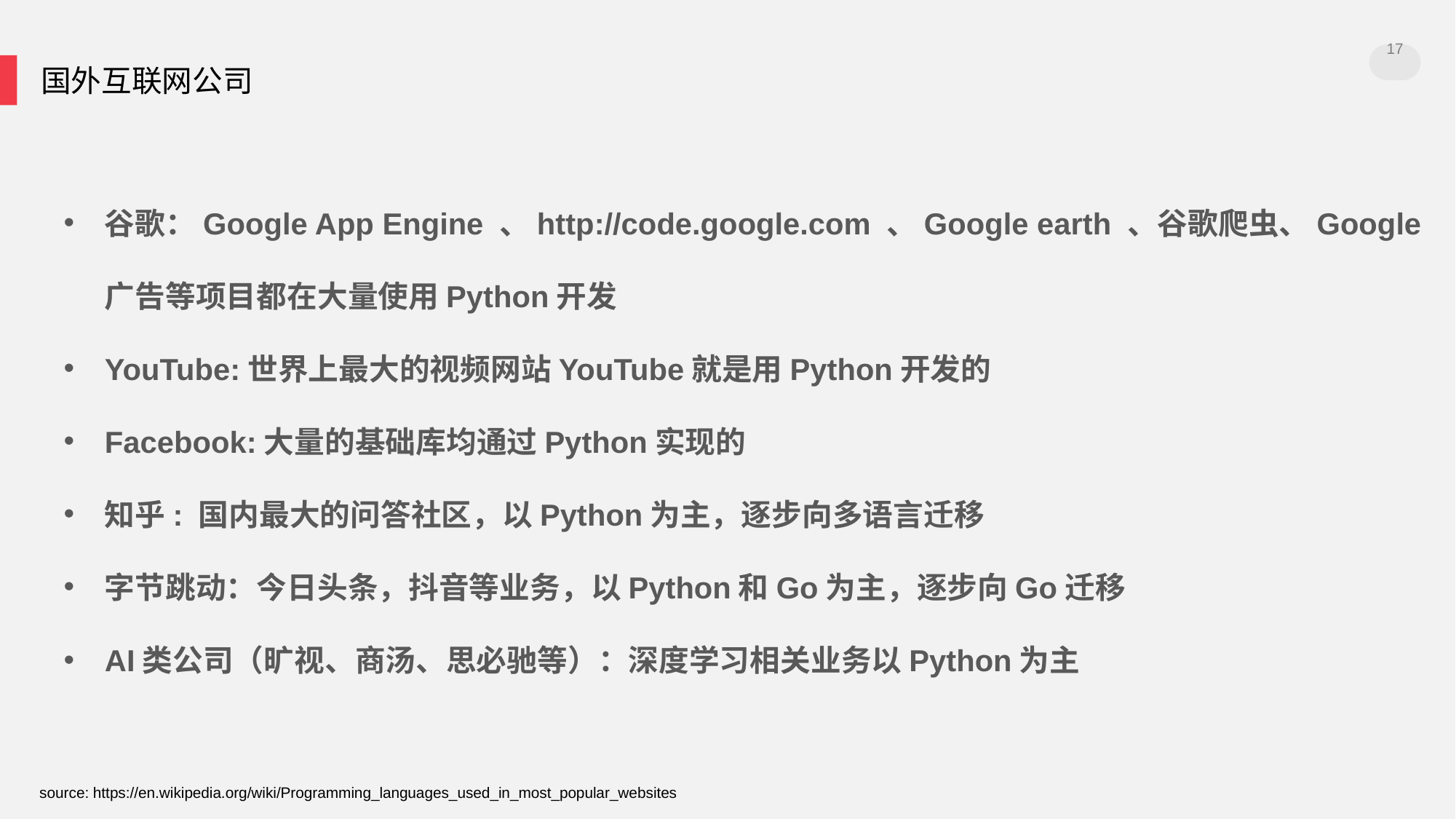

17
国外互联网公司
谷歌：Google App Engine 、http://code.google.com 、Google earth 、谷歌爬虫、Google广告等项目都在大量使用Python开发
YouTube:世界上最大的视频网站YouTube就是用Python开发的
Facebook:大量的基础库均通过Python实现的
知乎: 国内最大的问答社区，以Python为主，逐步向多语言迁移
字节跳动：今日头条，抖音等业务，以Python和Go为主，逐步向Go迁移
AI类公司（旷视、商汤、思必驰等）：深度学习相关业务以Python为主
source: https://en.wikipedia.org/wiki/Programming_languages_used_in_most_popular_websites